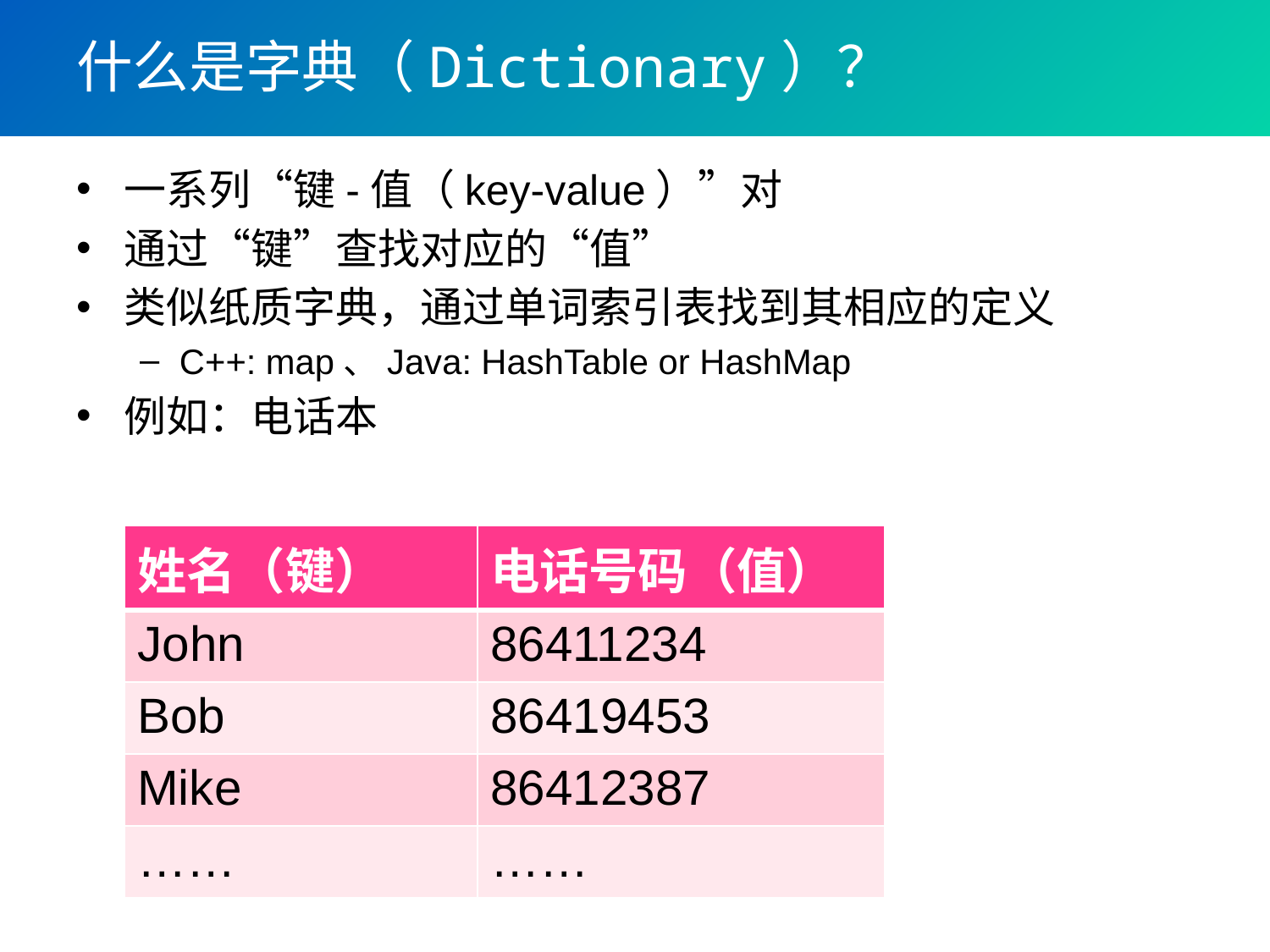

# 什么是字典（Dictionary）？
一系列“键-值（key-value）”对
通过“键”查找对应的“值”
类似纸质字典，通过单词索引表找到其相应的定义
C++: map、Java: HashTable or HashMap
例如：电话本
| 姓名（键） | 电话号码（值） |
| --- | --- |
| John | 86411234 |
| Bob | 86419453 |
| Mike | 86412387 |
| …… | …… |